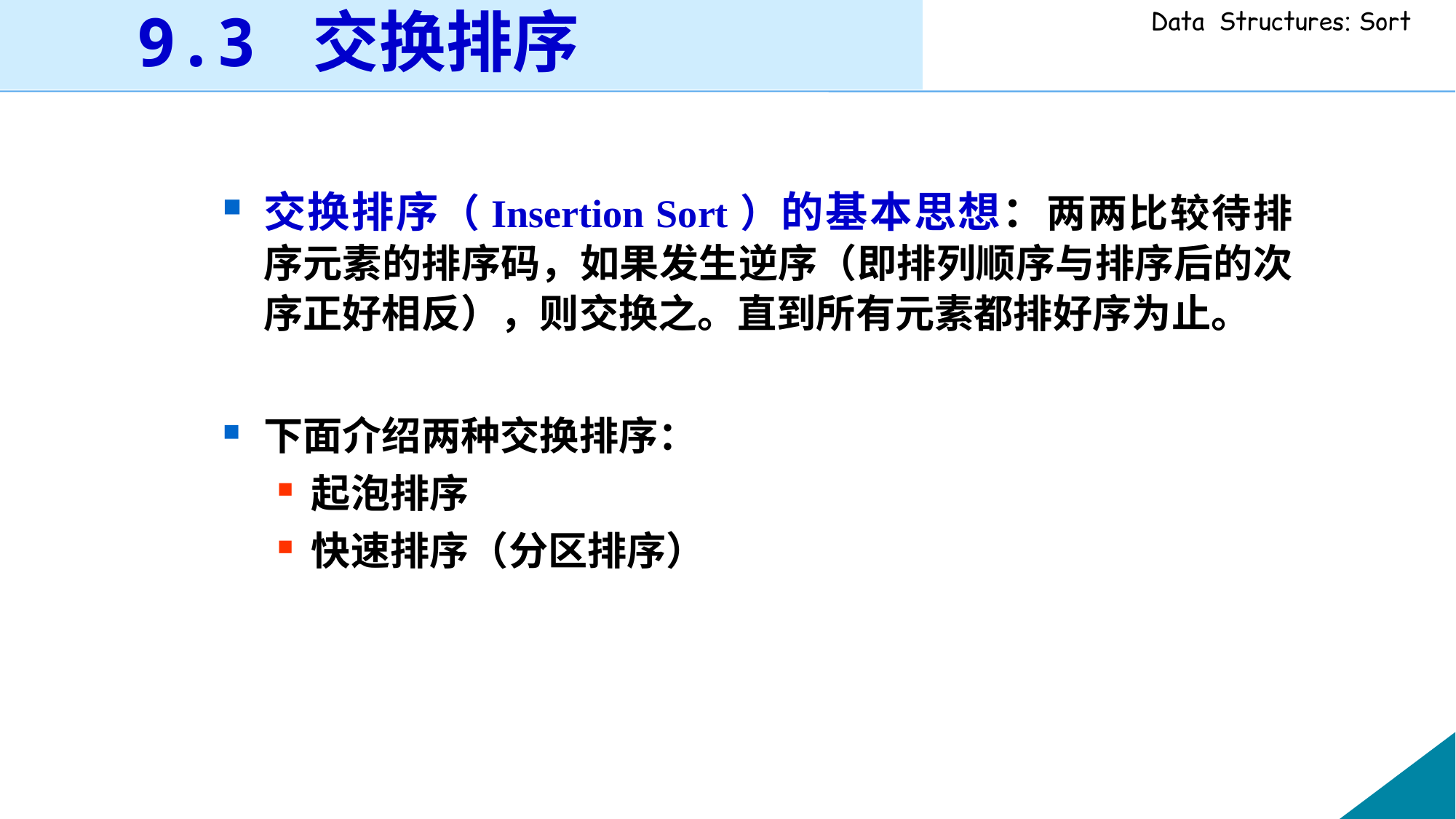

9.3 交换排序
交换排序（Insertion Sort）的基本思想：两两比较待排序元素的排序码，如果发生逆序（即排列顺序与排序后的次序正好相反），则交换之。直到所有元素都排好序为止。

下面介绍两种交换排序：
起泡排序
快速排序（分区排序）